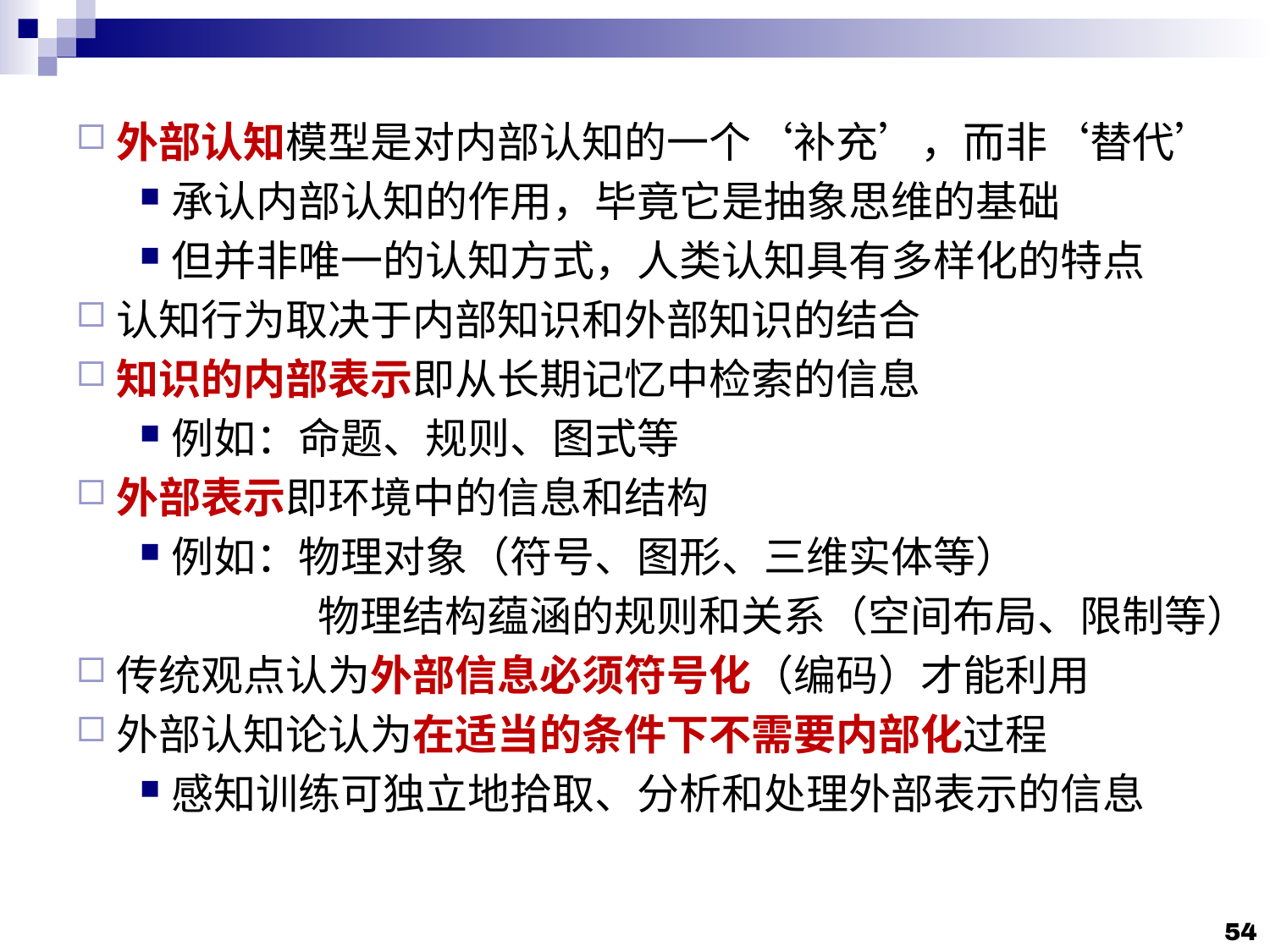

外部认知模型是对内部认知的一个‘补充’，而非‘替代’
承认内部认知的作用，毕竟它是抽象思维的基础
但并非唯一的认知方式，人类认知具有多样化的特点
认知行为取决于内部知识和外部知识的结合
知识的内部表示即从长期记忆中检索的信息
例如：命题、规则、图式等
外部表示即环境中的信息和结构
例如：物理对象（符号、图形、三维实体等）
		 物理结构蕴涵的规则和关系（空间布局、限制等）
传统观点认为外部信息必须符号化（编码）才能利用
外部认知论认为在适当的条件下不需要内部化过程
感知训练可独立地拾取、分析和处理外部表示的信息

54